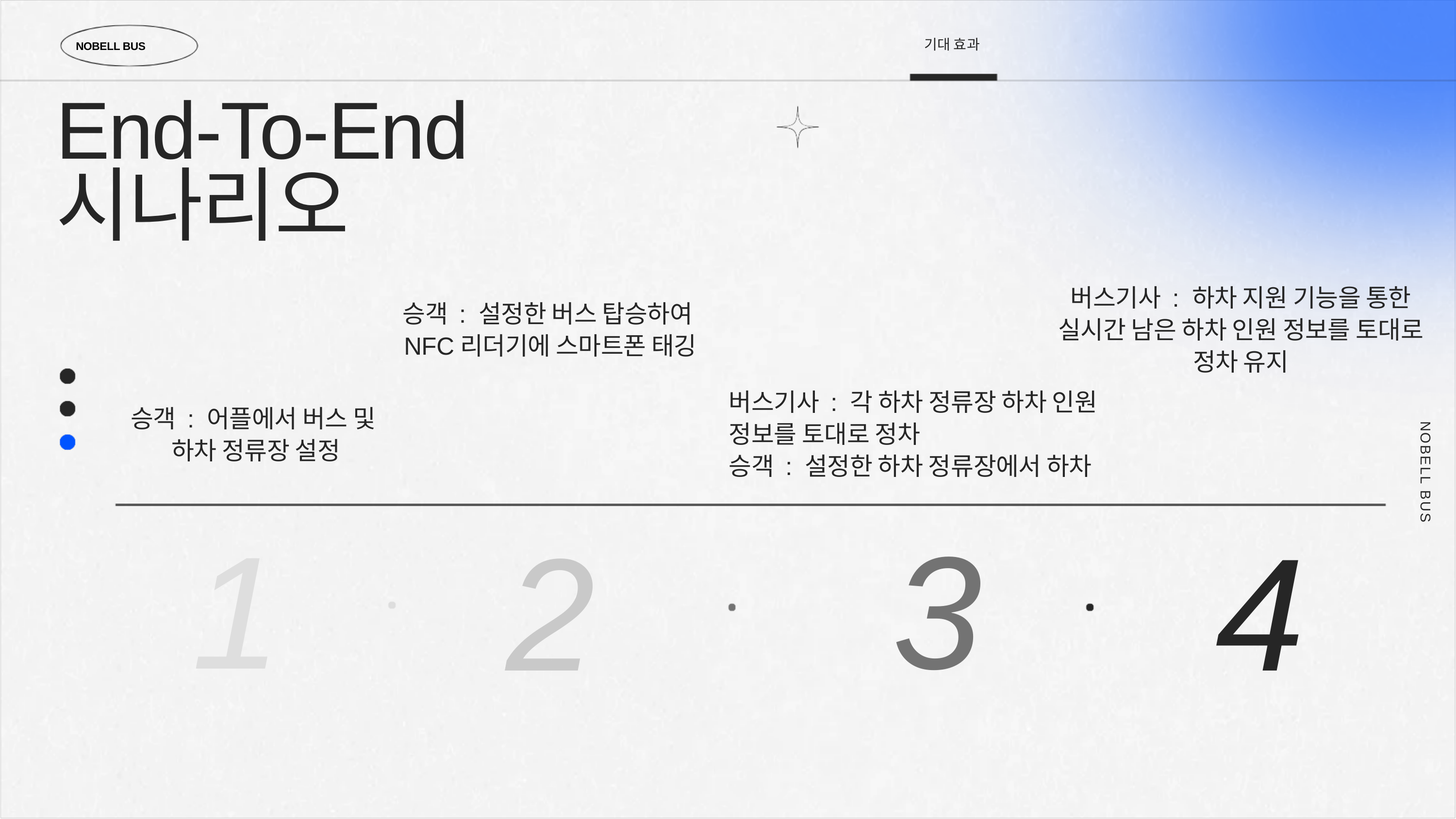

기대 효과

NOBELL BUS

End-To-End 시나리오

버스기사 : 하차 지원 기능을 통한 실시간 남은 하차 인원 정보를 토대로 정차 유지

승객 : 설정한 버스 탑승하여
NFC리더기에 스마트폰 태깅

버스기사 : 각 하차 정류장 하차 인원 정보를 토대로 정차
승객 : 설정한 하차 정류장에서 하차

승객 : 어플에서 버스 및
하차 정류장 설정

NOBELL BUS

1

3

2

4